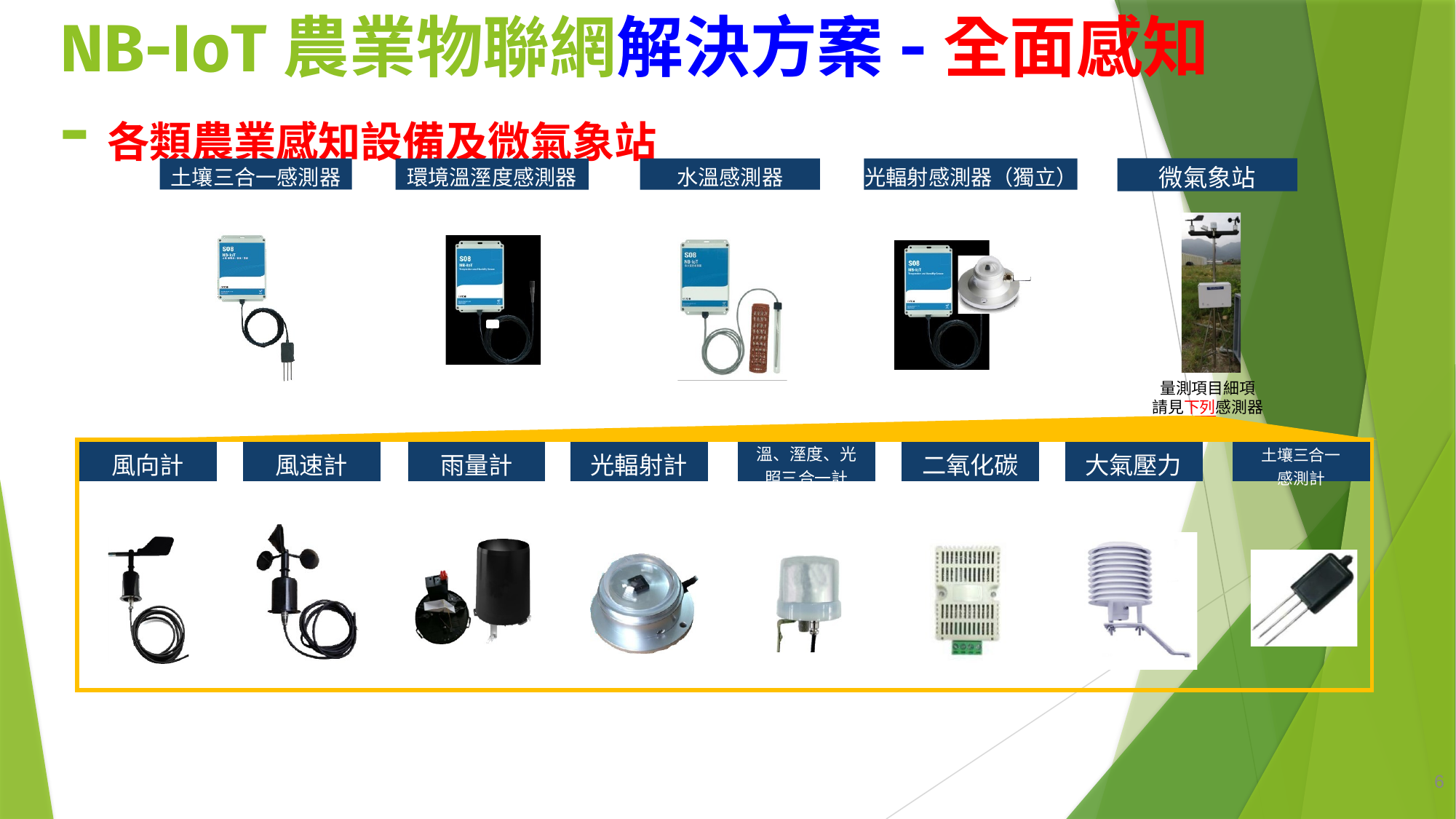

# NB-IoT農業物聯網解決方案-全面感知 -各類農業感知設備及微氣象站
微氣象站
土壤三合一感測器
環境溫溼度感測器
水溫感測器
光輻射感測器（獨立）

量測項目細項 請見下列感測器

| 風向計 |  | 風速計 |  | 雨量計 |  | 光輻射計 |  | 溫、溼度、光 照三合一計 |  | 二氧化碳 |  | 大氣壓力 |  | 土壤三合一 感測計 |
| --- | --- | --- | --- | --- | --- | --- | --- | --- | --- | --- | --- | --- | --- | --- |
|  |  |  |  |  |  |  |  |  |  |  |  |  |  |  |

6